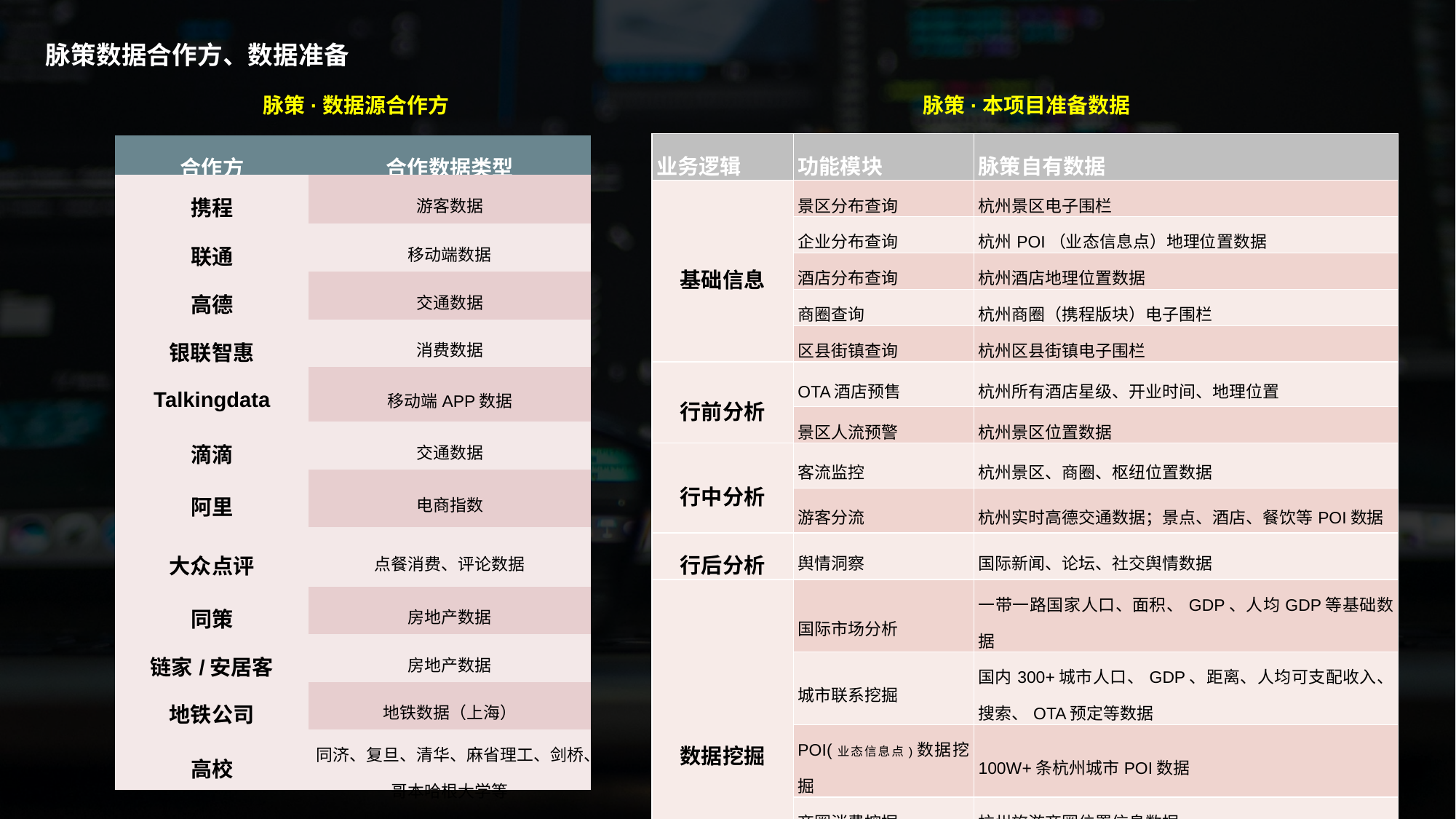

脉策数据合作方、数据准备
脉策·本项目准备数据
脉策·数据源合作方
| 业务逻辑 | 功能模块 | 脉策自有数据 |
| --- | --- | --- |
| 基础信息 | 景区分布查询 | 杭州景区电子围栏 |
|  | 企业分布查询 | 杭州POI（业态信息点）地理位置数据 |
|  | 酒店分布查询 | 杭州酒店地理位置数据 |
|  | 商圈查询 | 杭州商圈（携程版块）电子围栏 |
|  | 区县街镇查询 | 杭州区县街镇电子围栏 |
| 行前分析 | OTA酒店预售 | 杭州所有酒店星级、开业时间、地理位置 |
|  | 景区人流预警 | 杭州景区位置数据 |
| 行中分析 | 客流监控 | 杭州景区、商圈、枢纽位置数据 |
|  | 游客分流 | 杭州实时高德交通数据；景点、酒店、餐饮等POI数据 |
| 行后分析 | 舆情洞察 | 国际新闻、论坛、社交舆情数据 |
| 数据挖掘 | 国际市场分析 | 一带一路国家人口、面积、GDP、人均GDP等基础数据 |
|  | 城市联系挖掘 | 国内300+城市人口、GDP、距离、人均可支配收入、搜索、OTA预定等数据 |
|  | POI(业态信息点)数据挖掘 | 100W+条杭州城市POI数据 |
|  | 商圈消费挖掘 | 杭州旅游商圈位置信息数据 |
|  | 节假日数据挖掘 | 杭州区县、商圈、景点位置信息数据 |
|  | 时间交互查询 | 50+种类数据归一化处理 |
| 合作方 | 合作数据类型 |
| --- | --- |
| 携程 | 游客数据 |
| 联通 | 移动端数据 |
| 高德 | 交通数据 |
| 银联智惠 | 消费数据 |
| Talkingdata | 移动端APP数据 |
| 滴滴 | 交通数据 |
| 阿里 | 电商指数 |
| 大众点评 | 点餐消费、评论数据 |
| 同策 | 房地产数据 |
| 链家/安居客 | 房地产数据 |
| 地铁公司 | 地铁数据（上海） |
| 高校 | 同济、复旦、清华、麻省理工、剑桥、哥本哈根大学等 |